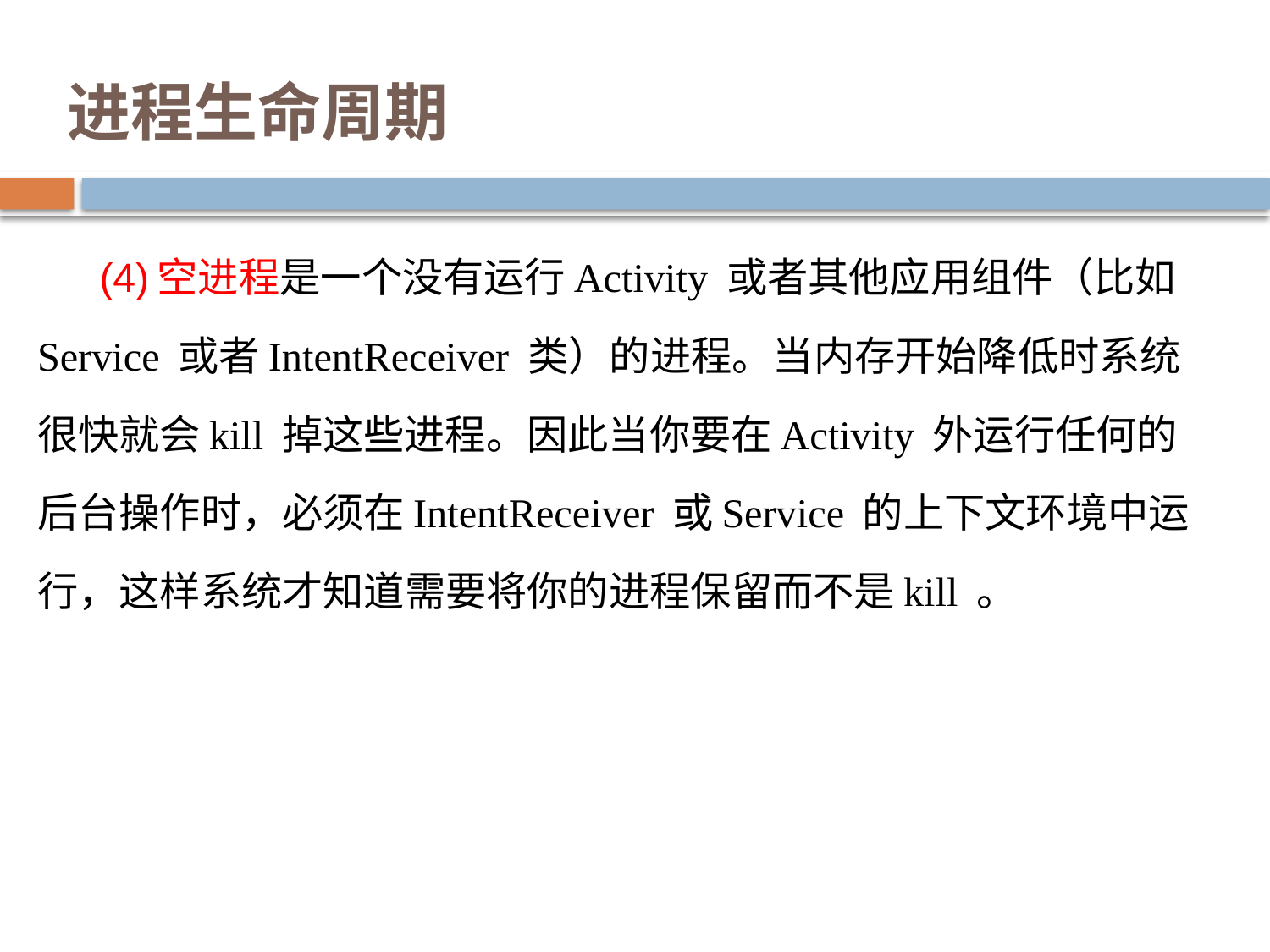

进程生命周期
(4)空进程是一个没有运行Activity 或者其他应用组件（比如Service 或者IntentReceiver 类）的进程。当内存开始降低时系统很快就会kill 掉这些进程。因此当你要在Activity 外运行任何的后台操作时，必须在IntentReceiver 或Service 的上下文环境中运行，这样系统才知道需要将你的进程保留而不是kill 。